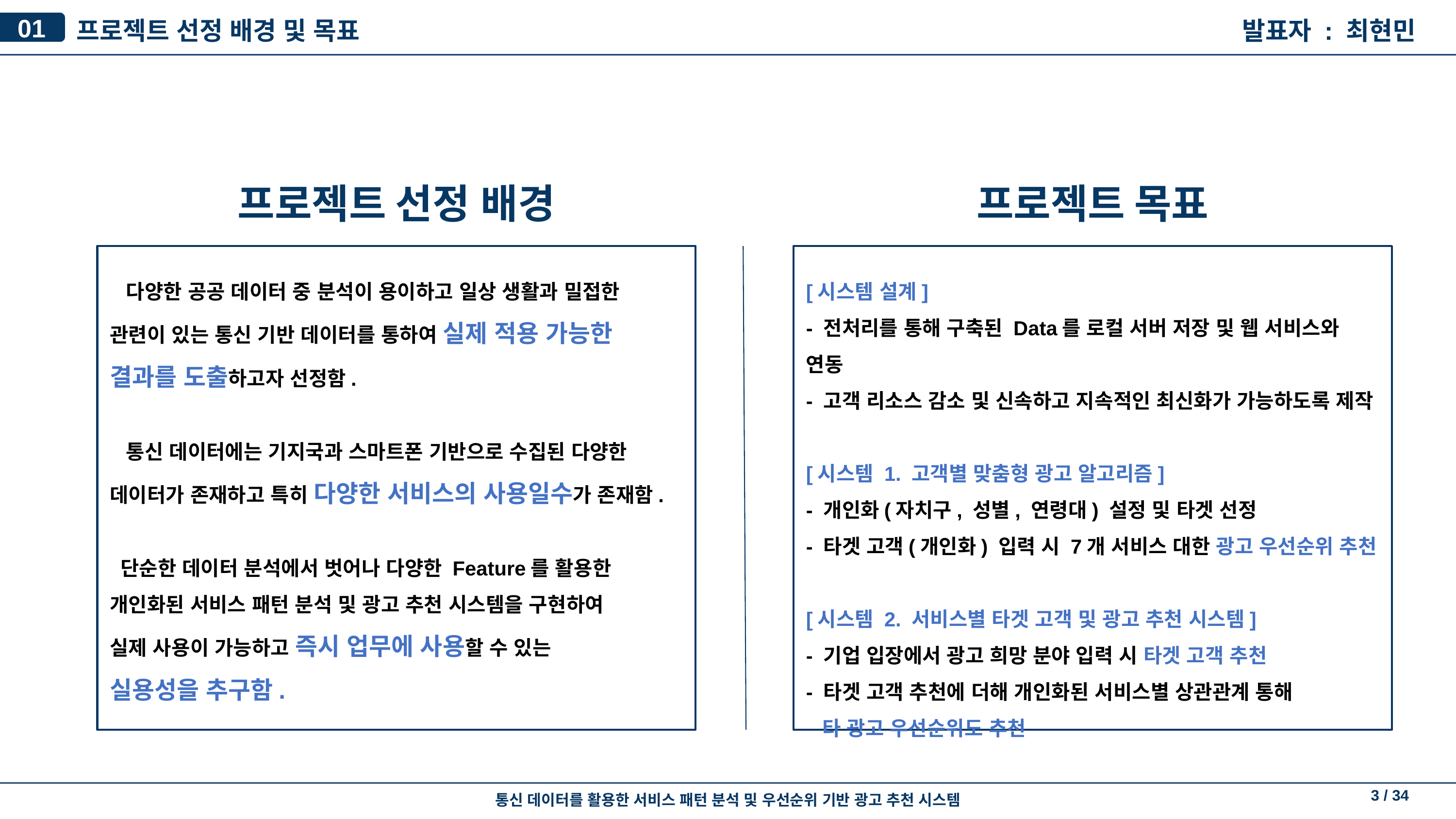

01
프로젝트 선정 배경 및 목표
발표자 : 최현민

프로젝트 선정 배경
프로젝트 목표

  다양한 공공 데이터 중 분석이 용이하고 일상 생활과 밀접한
관련이 있는 통신 기반 데이터를 통하여 실제 적용 가능한
결과를 도출하고자 선정함.

  통신 데이터에는 기지국과 스마트폰 기반으로 수집된 다양한
데이터가 존재하고 특히 다양한 서비스의 사용일수가 존재함.

 단순한 데이터 분석에서 벗어나 다양한 Feature를 활용한
개인화된 서비스 패턴 분석 및 광고 추천 시스템을 구현하여
실제 사용이 가능하고 즉시 업무에 사용할 수 있는
실용성을 추구함.
[시스템 설계]
- 전처리를 통해 구축된 Data를 로컬 서버 저장 및 웹 서비스와 연동
- 고객 리소스 감소 및 신속하고 지속적인 최신화가 가능하도록 제작

[시스템 1. 고객별 맞춤형 광고 알고리즘]
- 개인화(자치구, 성별, 연령대) 설정 및 타겟 선정
- 타겟 고객(개인화) 입력 시 7개 서비스 대한 광고 우선순위 추천

[시스템 2. 서비스별 타겟 고객 및 광고 추천 시스템]
- 기업 입장에서 광고 희망 분야 입력 시 타겟 고객 추천
- 타겟 고객 추천에 더해 개인화된 서비스별 상관관계 통해
  타 광고 우선순위도 추천